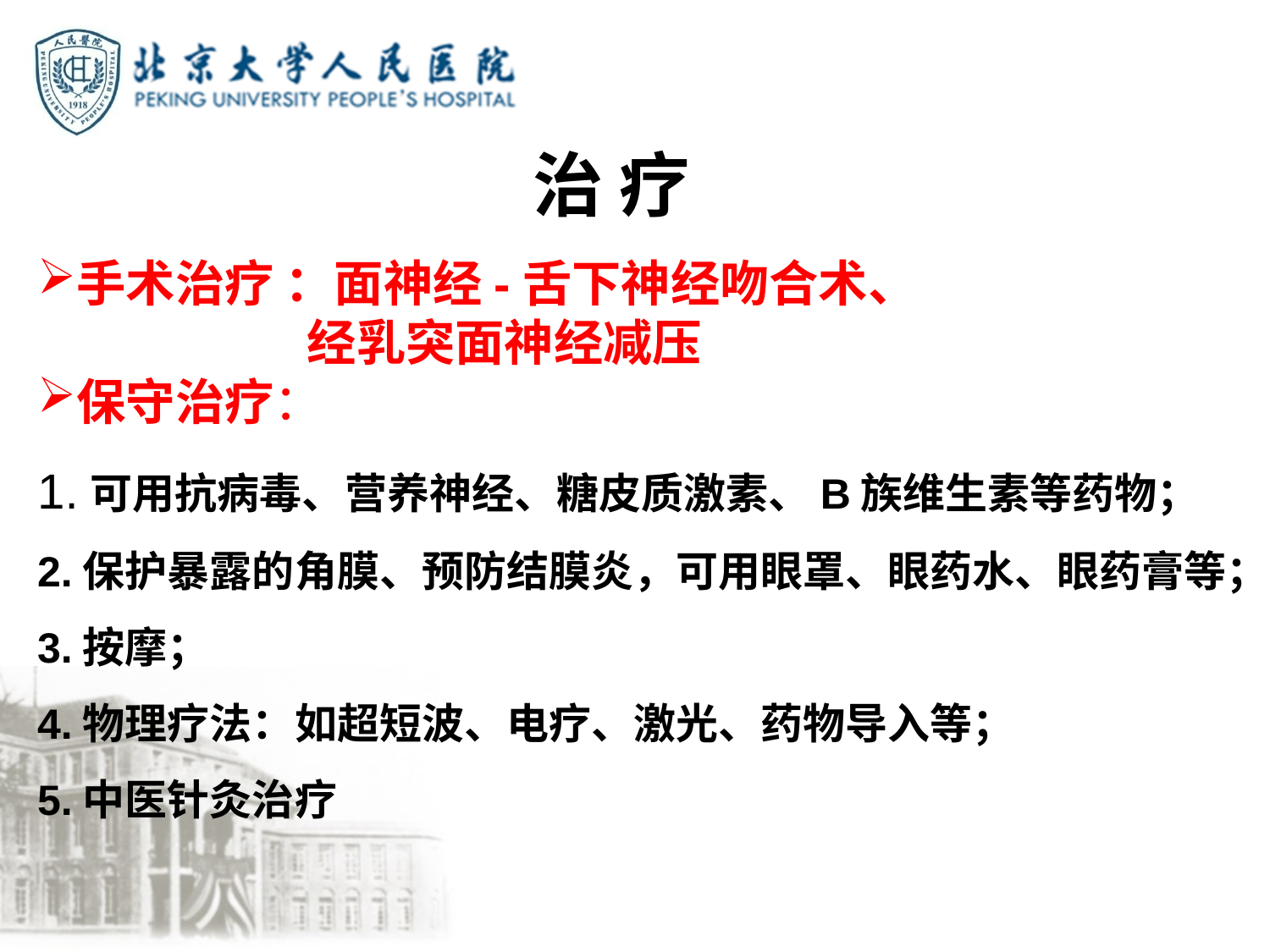

# 治 疗
手术治疗 ：面神经-舌下神经吻合术、
                       经乳突面神经减压
保守治疗：
1.可用抗病毒、营养神经、糖皮质激素、B族维生素等药物；
2.保护暴露的角膜、预防结膜炎，可用眼罩、眼药水、眼药膏等；
3.按摩；
4.物理疗法：如超短波、电疗、激光、药物导入等；
5.中医针灸治疗